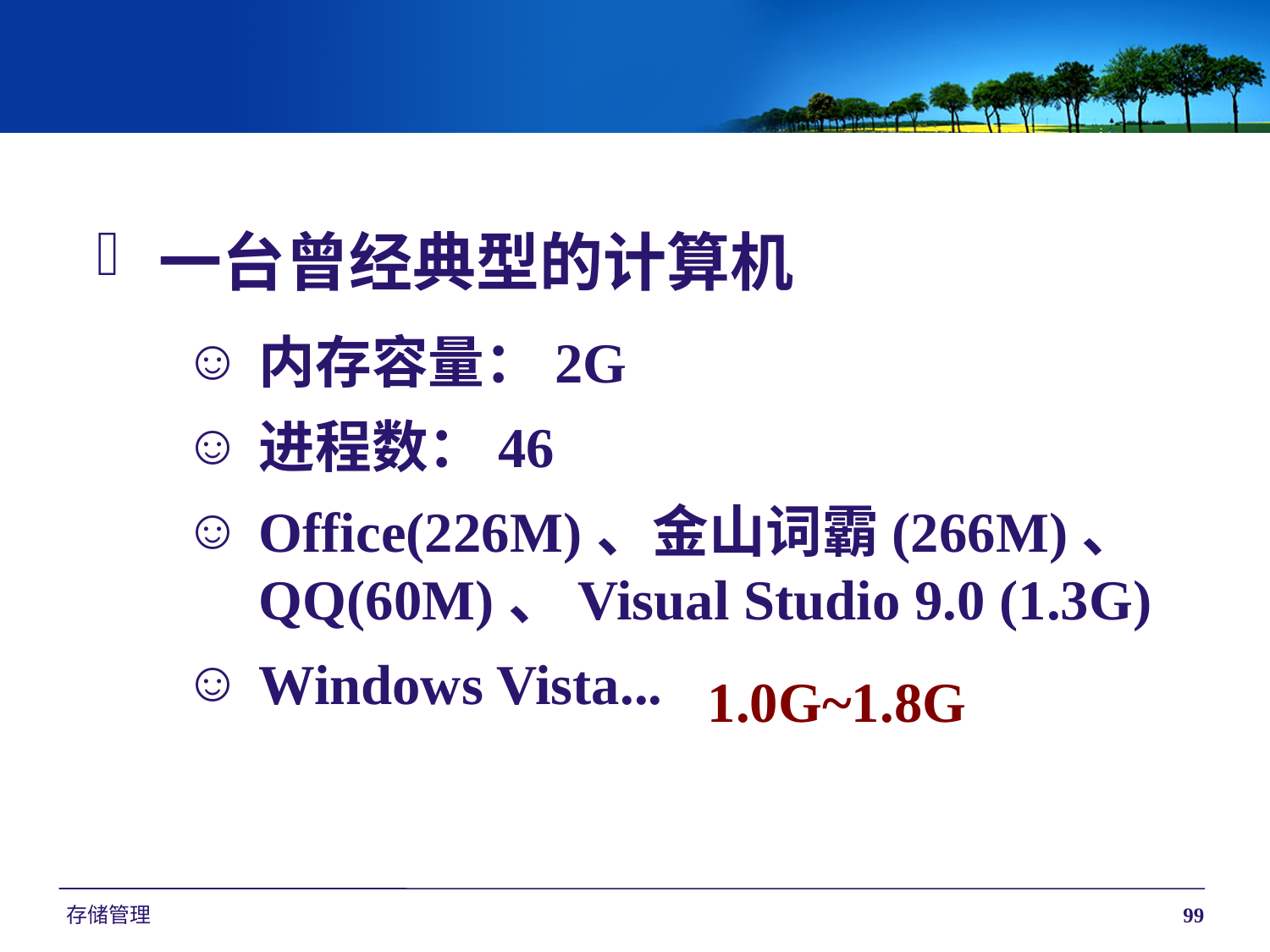

一台曾经典型的计算机
内存容量：2G
进程数：46
Office(226M)、金山词霸(266M)、QQ(60M)、Visual Studio 9.0 (1.3G)
Windows Vista...
1.0G~1.8G
存储管理
99